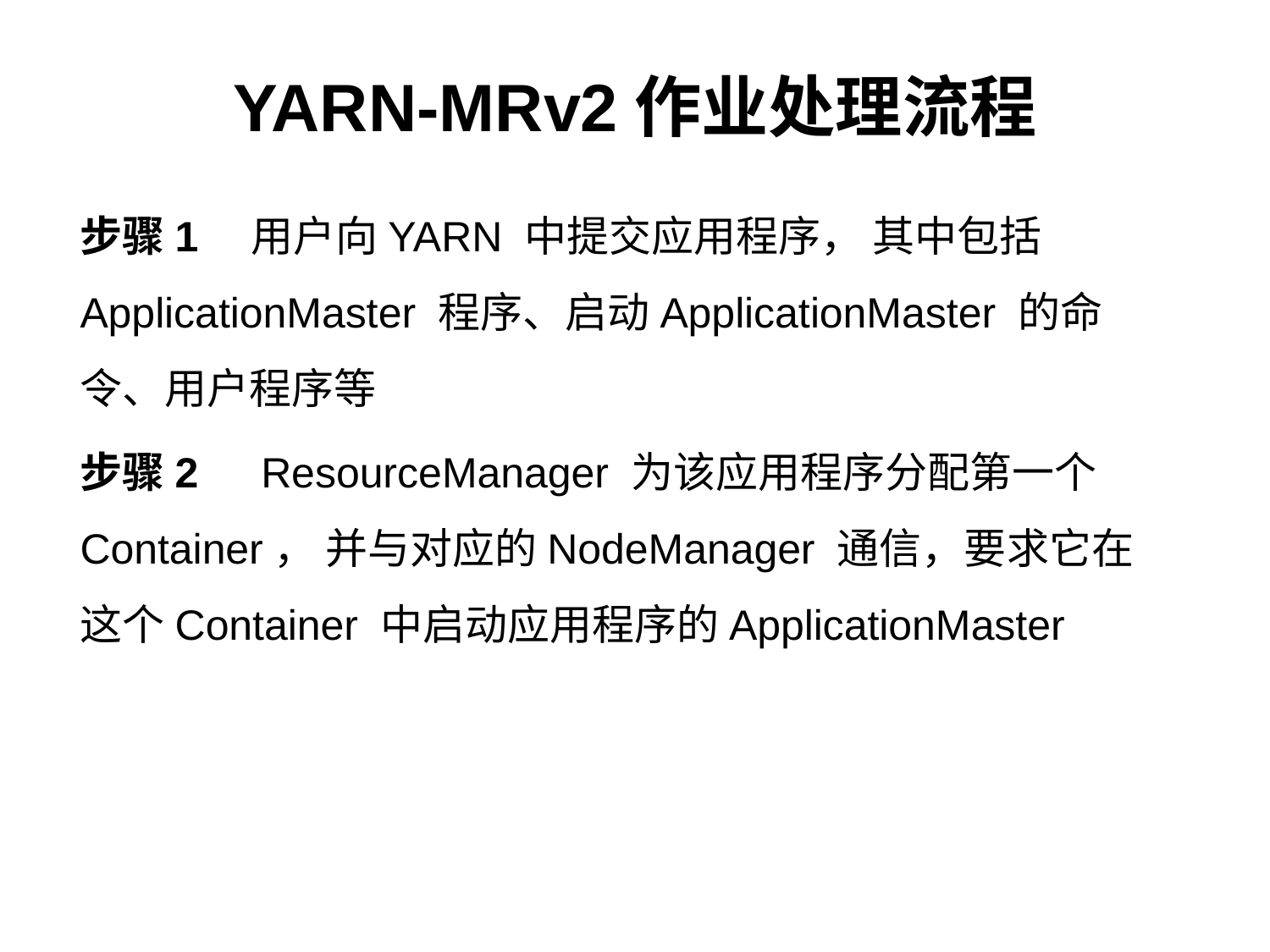

YARN-MRv2作业处理流程

步骤1　用户向YARN 中提交应用程序， 其中包括ApplicationMaster 程序、启动ApplicationMaster 的命令、用户程序等
步骤2　ResourceManager 为该应用程序分配第一个Container， 并与对应的NodeManager 通信，要求它在这个Container 中启动应用程序的ApplicationMaster